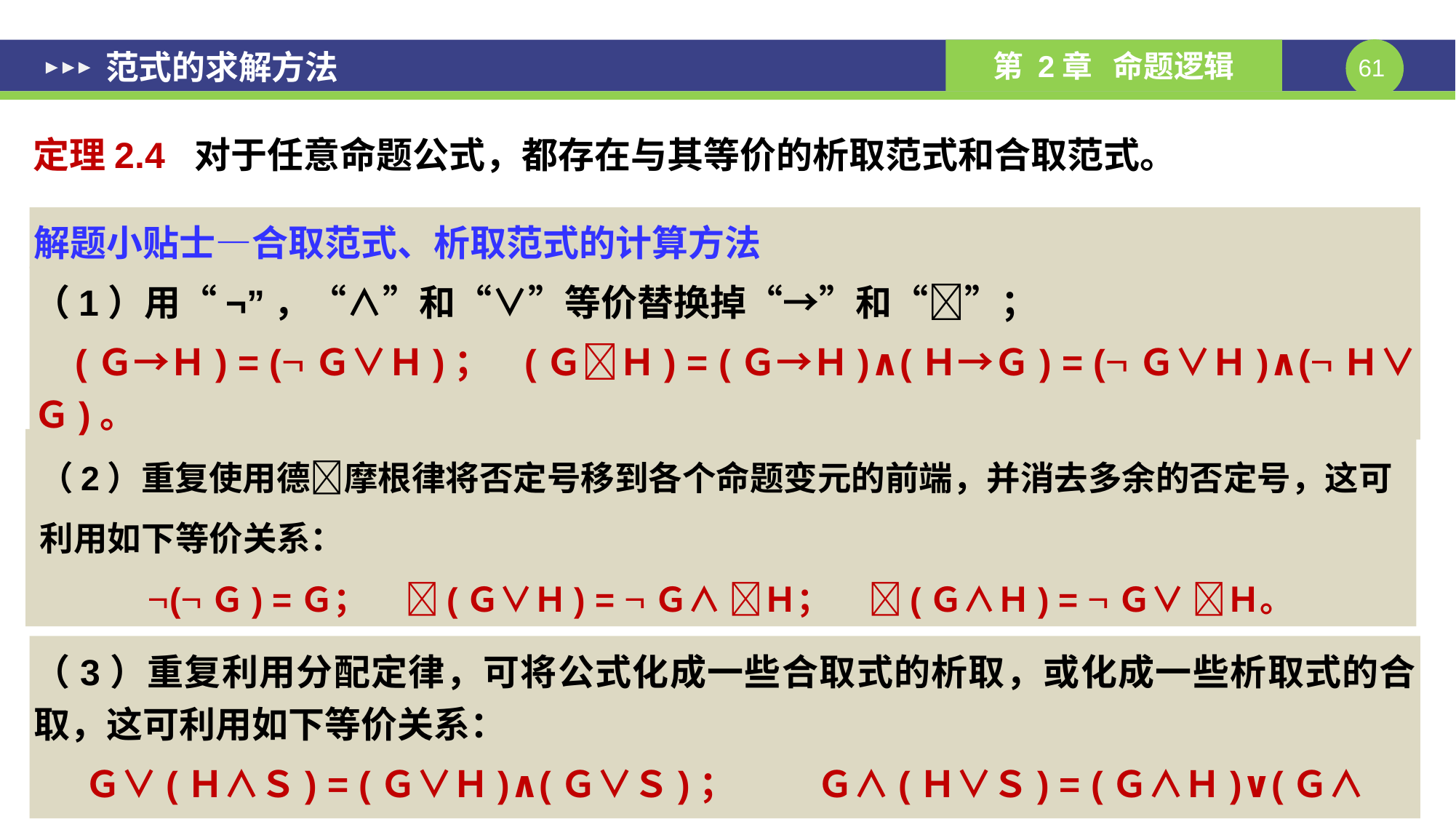

范式的求解方法
定理2.4  对于任意命题公式，都存在与其等价的析取范式和合取范式。
解题小贴士—合取范式、析取范式的计算方法
（1）用“¬”，“∧”和“∨”等价替换掉“→”和“↔”；
    (Ｇ→Ｈ) = (¬Ｇ∨Ｈ)；   (Ｇ↔Ｈ) = (Ｇ→Ｈ)∧(Ｈ→Ｇ) = (¬Ｇ∨Ｈ)∧(¬Ｈ∨Ｇ)。
（2）重复使用德•摩根律将否定号移到各个命题变元的前端，并消去多余的否定号，这可利用如下等价关系：
¬(¬Ｇ) =Ｇ；     ¬(Ｇ∨Ｈ) = ¬Ｇ∧ ¬Ｈ；     ¬(Ｇ∧Ｈ) = ¬Ｇ∨ ¬Ｈ。
（3）重复利用分配定律，可将公式化成一些合取式的析取，或化成一些析取式的合取，这可利用如下等价关系：
Ｇ∨(Ｈ∧Ｓ) = (Ｇ∨Ｈ)∧(Ｇ∨Ｓ)；          Ｇ∧(Ｈ∨Ｓ) = (Ｇ∧Ｈ)∨(Ｇ∧Ｓ)。